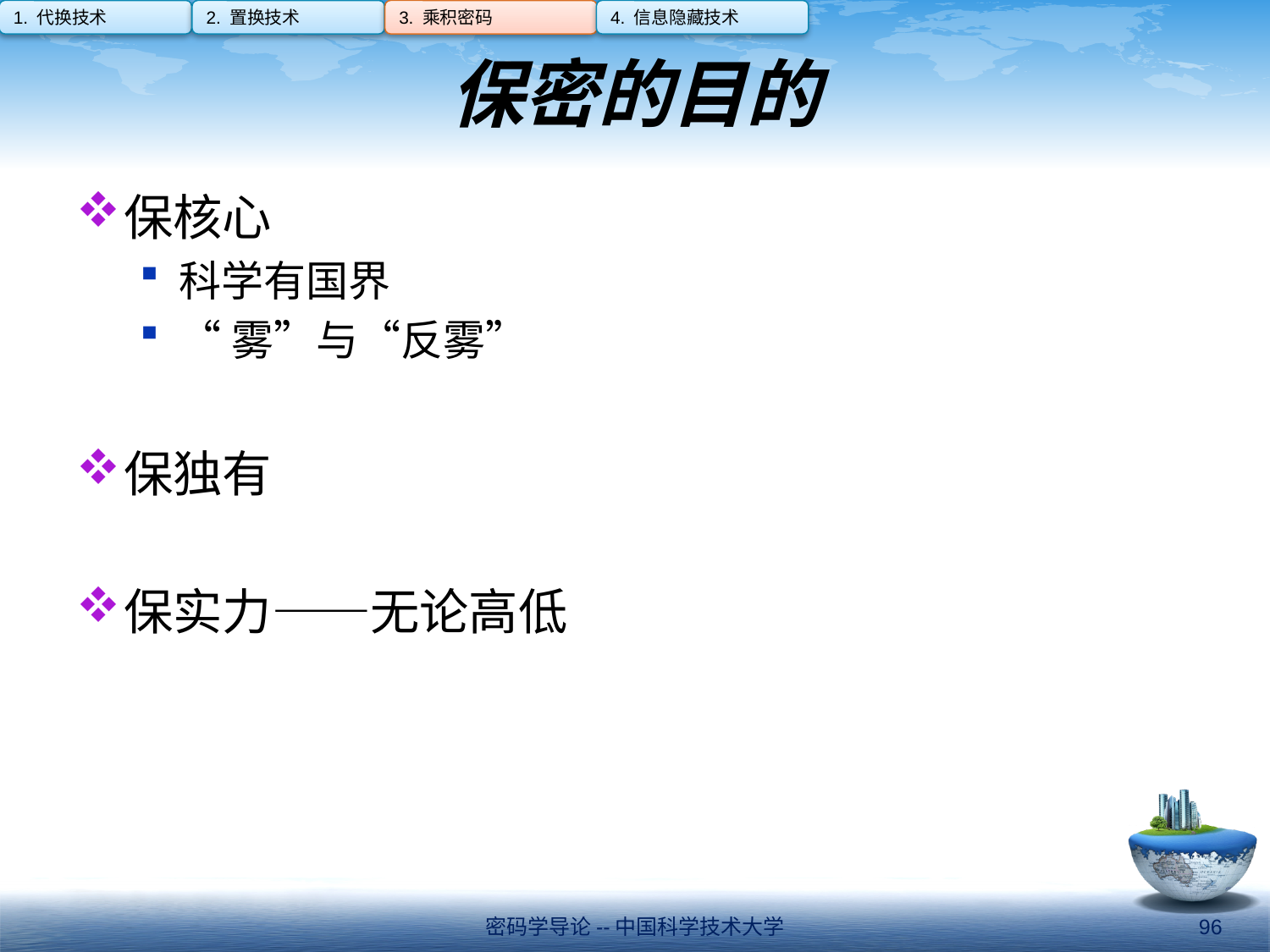

1. 代换技术
2. 置换技术
3. 乘积密码
4. 信息隐藏技术
# 保密的目的
保核心
科学有国界
“雾”与“反雾”

保独有

保实力——无论高低
密码学导论--中国科学技术大学
96